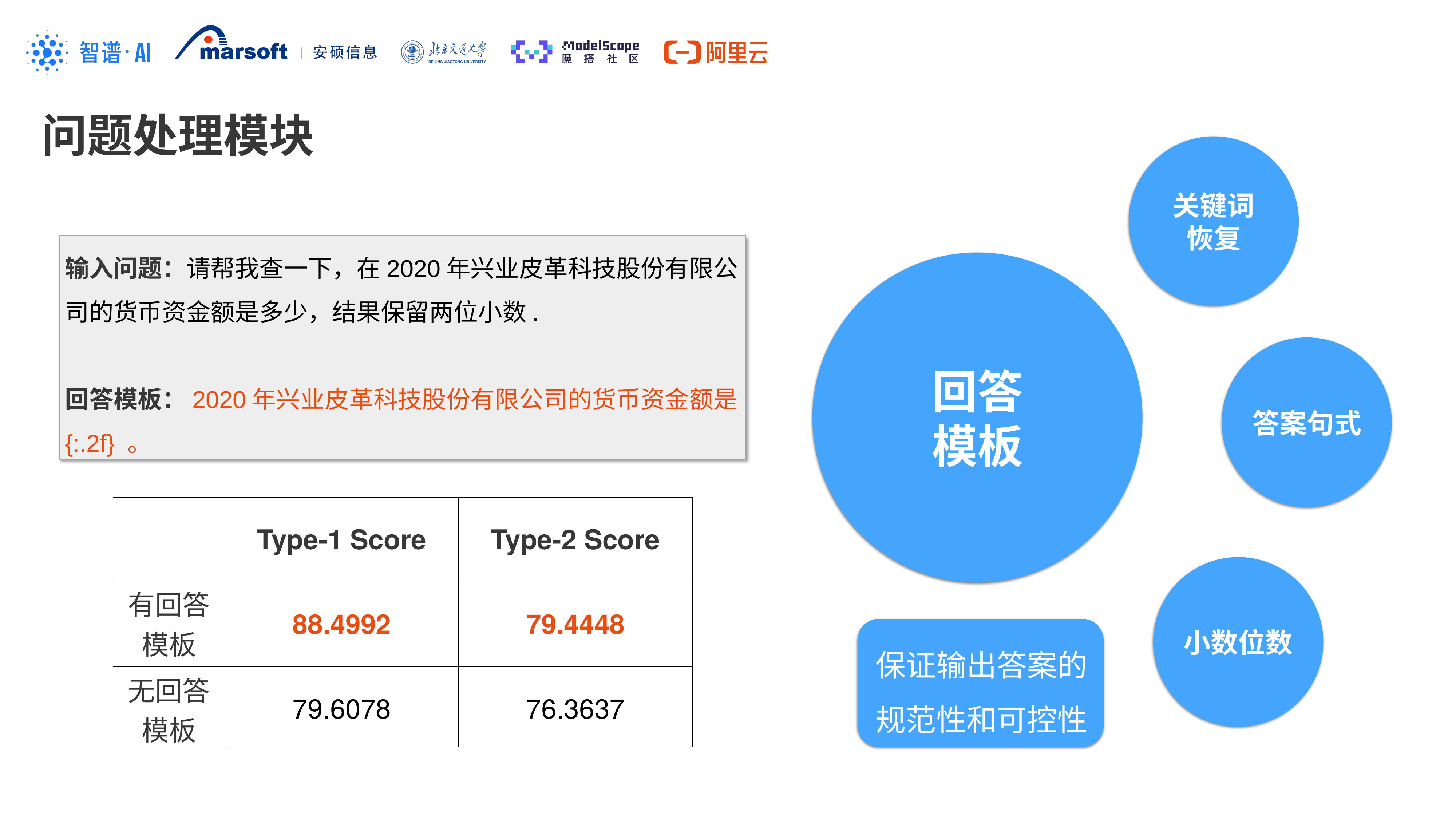

问题处理模块
关键词
恢复
输入问题：请帮我查一下，在2020年兴业皮革科技股份有限公司的货币资金额是多少，结果保留两位小数.

回答模板：2020年兴业皮革科技股份有限公司的货币资金额是{:.2f} 。
回答
模板
答案句式
|  | Type-1 Score | Type-2 Score |
| --- | --- | --- |
| 有回答模板 | 88.4992 | 79.4448 |
| 无回答模板 | 79.6078 | 76.3637 |
小数位数
应付账款、
应收账款

保证输出答案的规范性和可控性